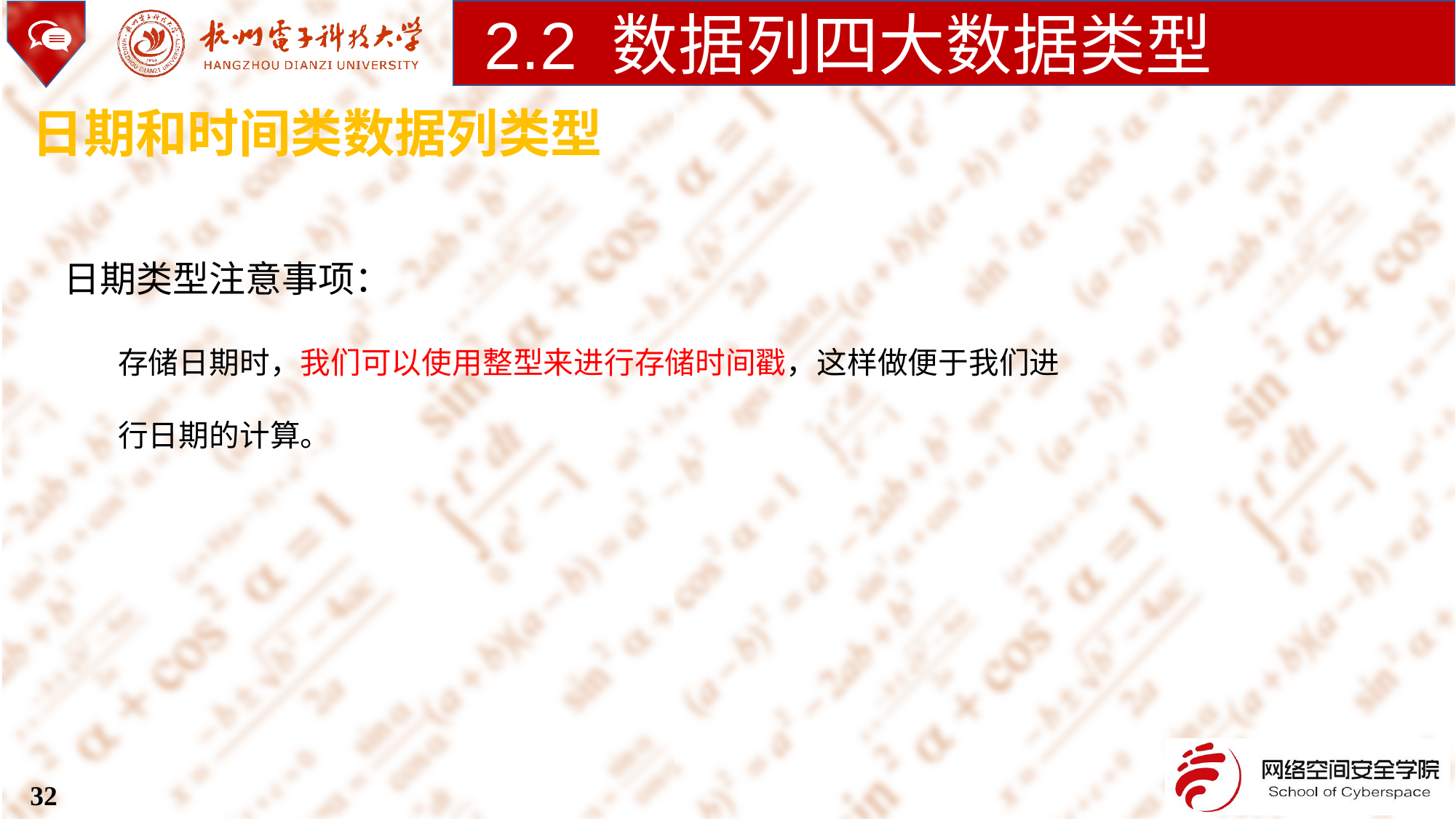

2.2 数据列四大数据类型
日期和时间类数据列类型
日期类型注意事项：
存储日期时，我们可以使用整型来进行存储时间戳，这样做便于我们进行日期的计算。
32